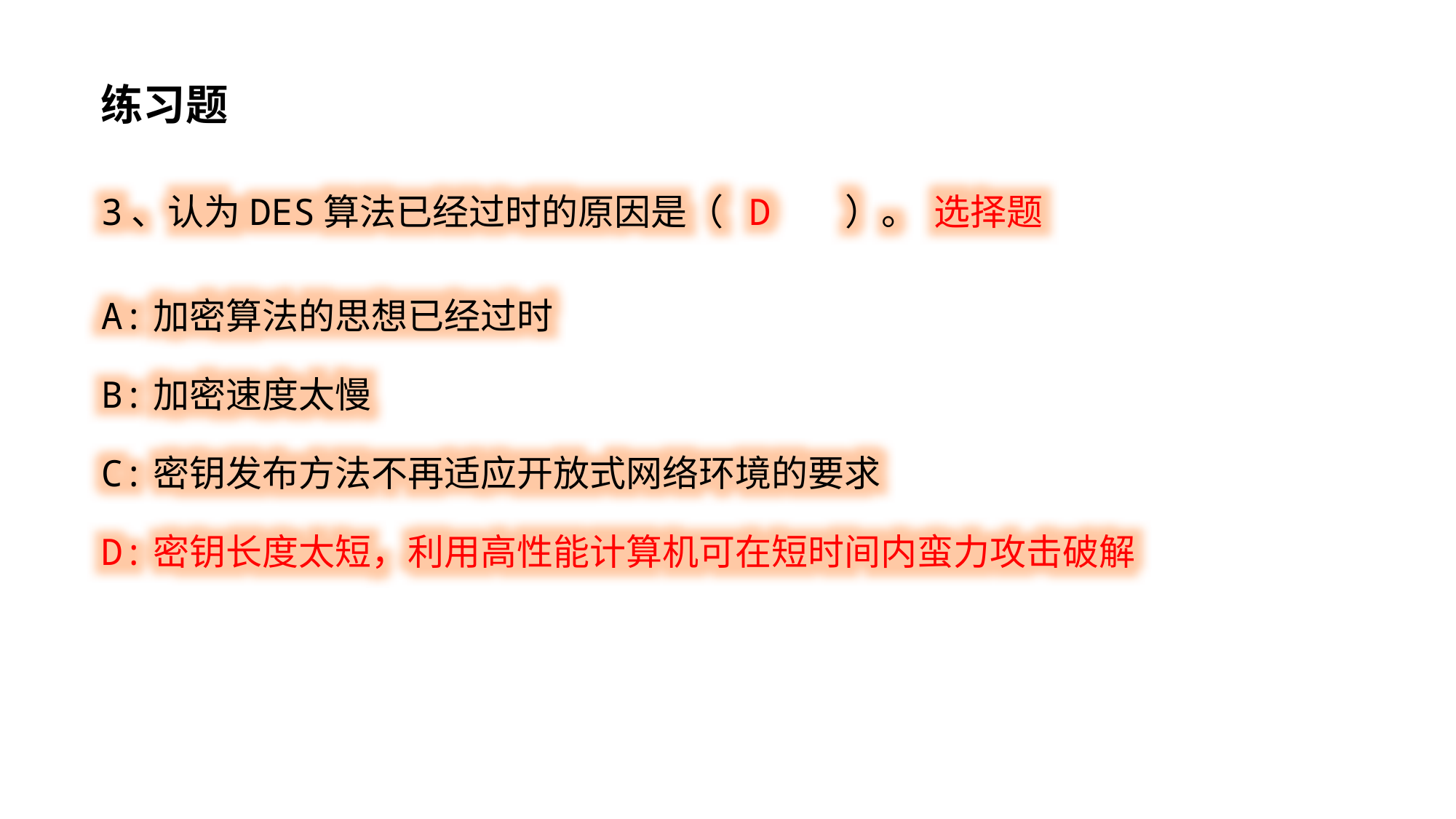

练习题
3、认为DES算法已经过时的原因是（  D   ）。  选择题

A:加密算法的思想已经过时

B:加密速度太慢

C:密钥发布方法不再适应开放式网络环境的要求

D:密钥长度太短，利用高性能计算机可在短时间内蛮力攻击破解